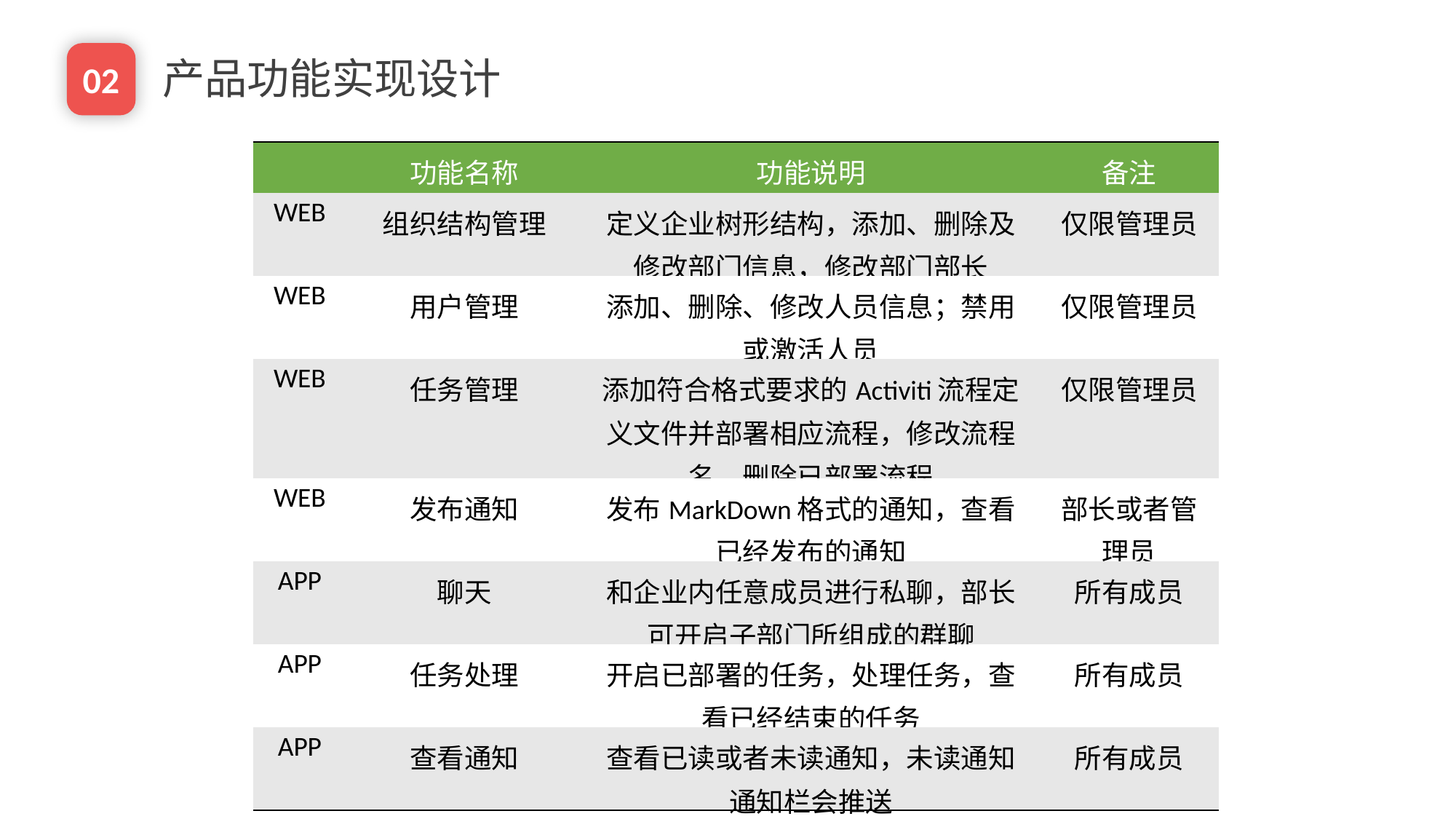

产品功能实现设计
02
|  | 功能名称 | 功能说明 | 备注 |
| --- | --- | --- | --- |
| WEB | 组织结构管理 | 定义企业树形结构，添加、删除及修改部门信息，修改部门部长 | 仅限管理员 |
| WEB | 用户管理 | 添加、删除、修改人员信息；禁用或激活人员 | 仅限管理员 |
| WEB | 任务管理 | 添加符合格式要求的Activiti流程定义文件并部署相应流程，修改流程名，删除已部署流程 | 仅限管理员 |
| WEB | 发布通知 | 发布MarkDown格式的通知，查看已经发布的通知 | 部长或者管理员 |
| APP | 聊天 | 和企业内任意成员进行私聊，部长可开启子部门所组成的群聊 | 所有成员 |
| APP | 任务处理 | 开启已部署的任务，处理任务，查看已经结束的任务 | 所有成员 |
| APP | 查看通知 | 查看已读或者未读通知，未读通知通知栏会推送 | 所有成员 |
e7d195523061f1c0205959036996ad55c215b892a7aac5c0B9ADEF7896FB48F2EF97163A2DE1401E1875DEDC438B7864AD24CA23553DBBBD975DAF4CAD4A2592689FFB6CEE59FFA55B2702D0E5EE29CDFC0DD98BC7D6A39AC4E055256EE11BBEDCDB7C9722D66262996B68DE860BD3C77EBCAECB599909EC0E07B61811075331ABCDE6990254B8C8